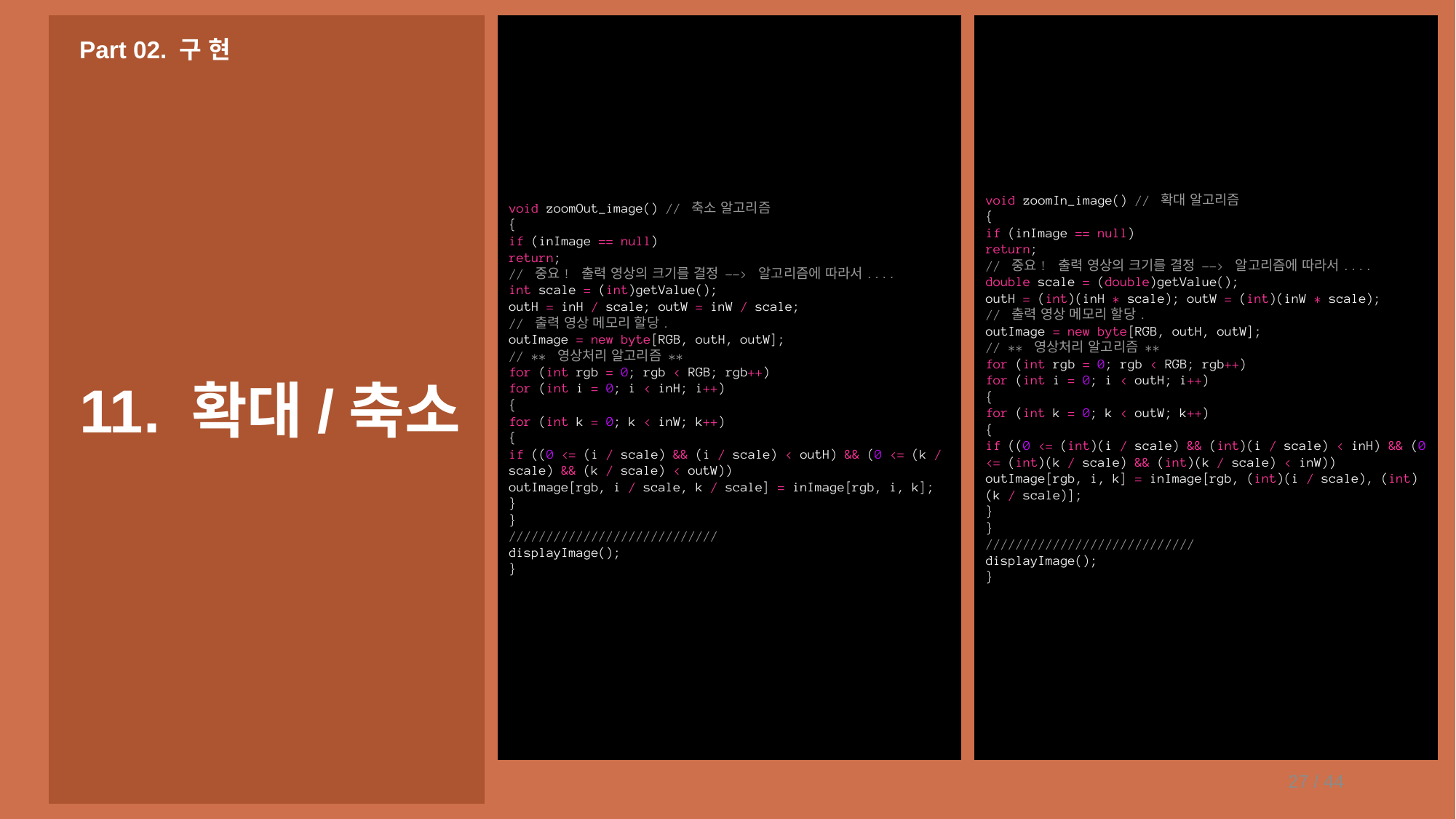

void zoomOut_image() // 축소 알고리즘
{
if (inImage == null)
return;
// 중요! 출력 영상의 크기를 결정 --> 알고리즘에 따라서....
int scale = (int)getValue();
outH = inH / scale; outW = inW / scale;
// 출력 영상 메모리 할당.
outImage = new byte[RGB, outH, outW];
// ** 영상처리 알고리즘 **
for (int rgb = 0; rgb < RGB; rgb++)
for (int i = 0; i < inH; i++)
{
for (int k = 0; k < inW; k++)
{
if ((0 <= (i / scale) && (i / scale) < outH) && (0 <= (k / scale) && (k / scale) < outW))
outImage[rgb, i / scale, k / scale] = inImage[rgb, i, k];
}
}
////////////////////////////
displayImage();
}
void zoomIn_image() // 확대 알고리즘
{
if (inImage == null)
return;
// 중요! 출력 영상의 크기를 결정 --> 알고리즘에 따라서....
double scale = (double)getValue();
outH = (int)(inH * scale); outW = (int)(inW * scale);
// 출력 영상 메모리 할당.
outImage = new byte[RGB, outH, outW];
// ** 영상처리 알고리즘 **
for (int rgb = 0; rgb < RGB; rgb++)
for (int i = 0; i < outH; i++)
{
for (int k = 0; k < outW; k++)
{
if ((0 <= (int)(i / scale) && (int)(i / scale) < inH) && (0 <= (int)(k / scale) && (int)(k / scale) < inW))
outImage[rgb, i, k] = inImage[rgb, (int)(i / scale), (int)(k / scale)];
}
}
////////////////////////////
displayImage();
}
Part 02. 구 현
11. 확대/축소
27 / 44